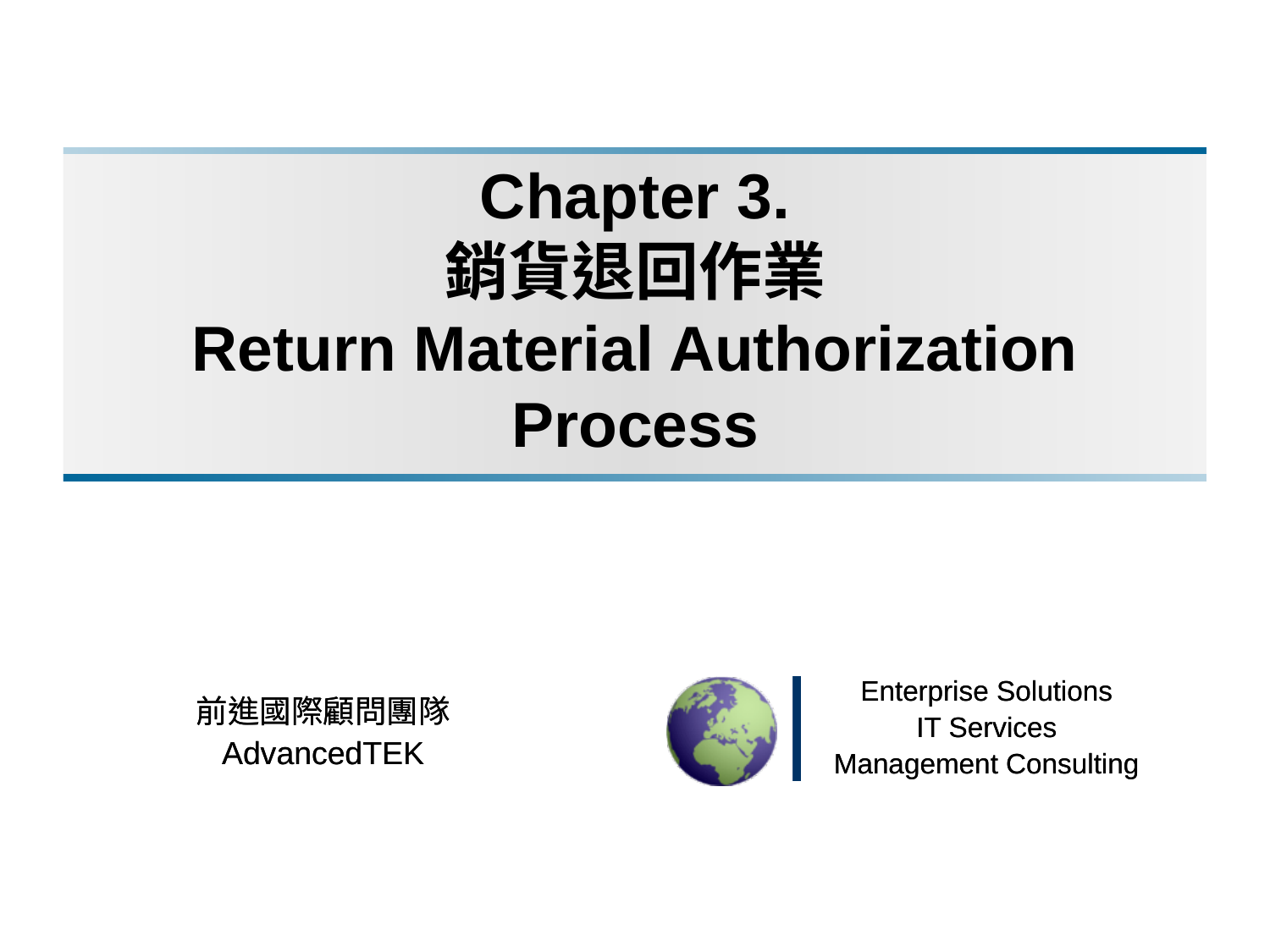

# Chapter 3. 銷貨退回作業 Return Material Authorization Process